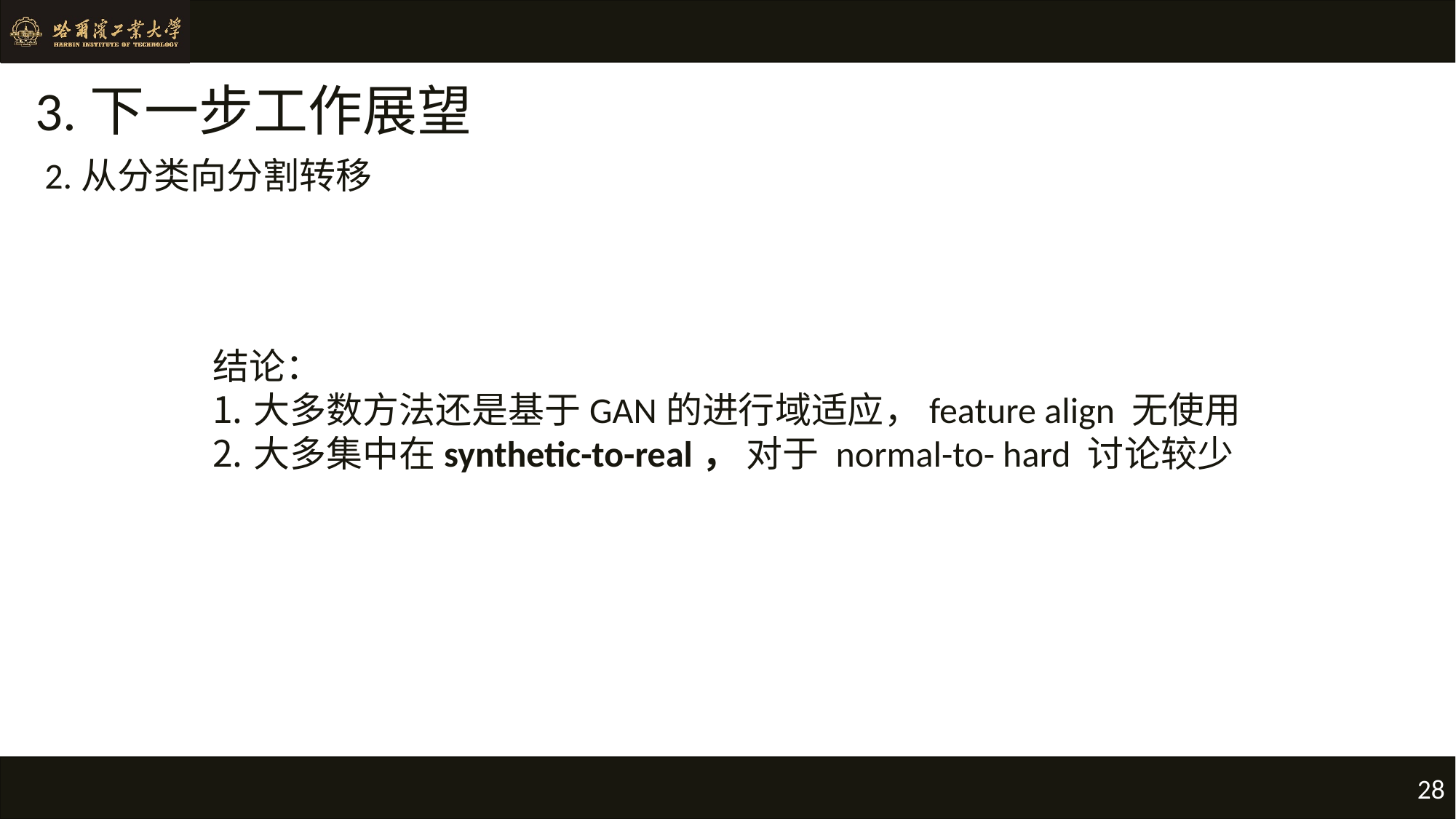

# 3.下一步工作展望
2.从分类向分割转移
结论：
大多数方法还是基于GAN的进行域适应，feature align 无使用
大多集中在synthetic-to-real， 对于 normal-to- hard 讨论较少
28